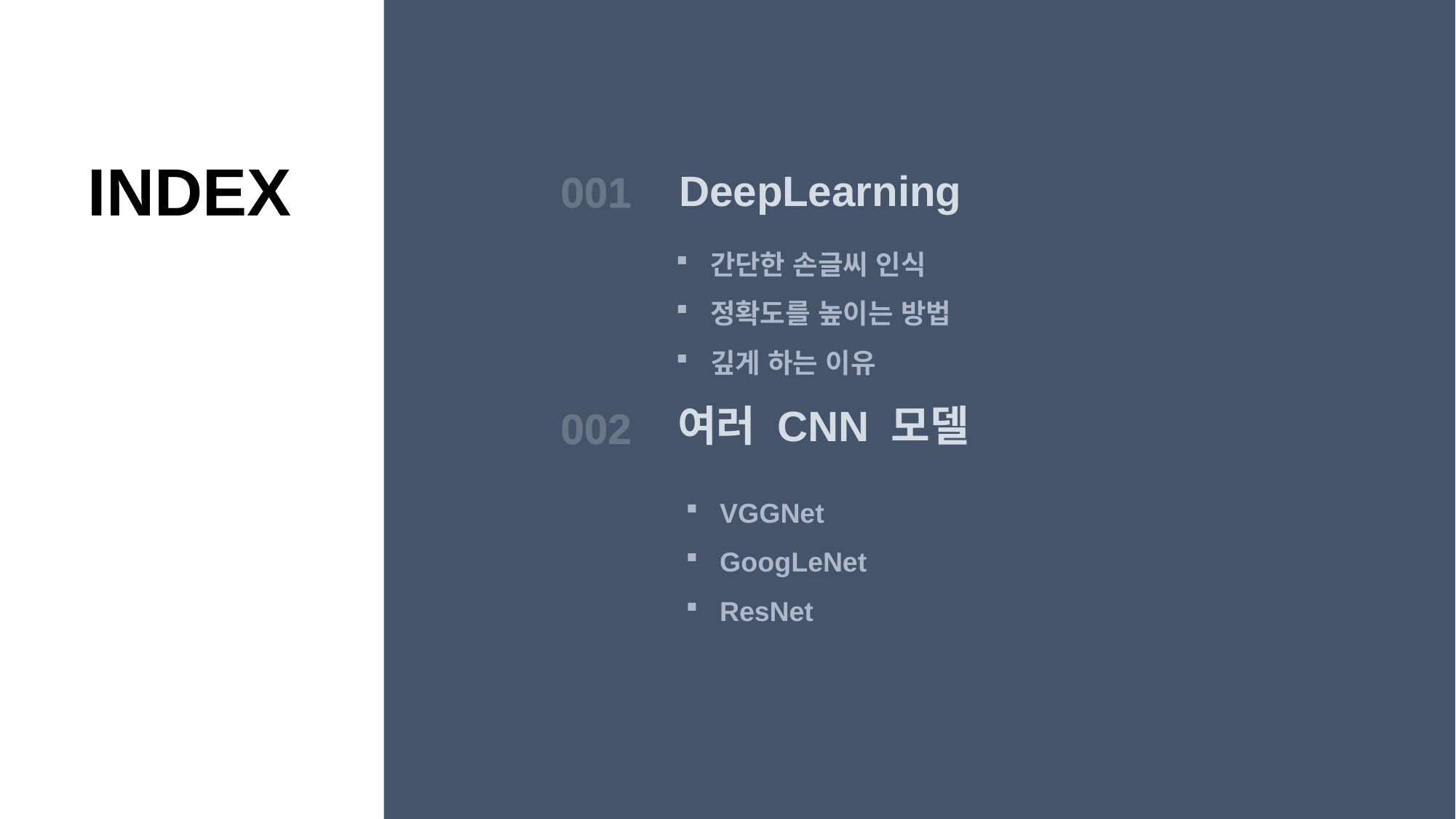

INDEX
DeepLearning
001
간단한 손글씨 인식
정확도를 높이는 방법
깊게 하는 이유

여러 CNN 모델
002
VGGNet
GoogLeNet
ResNet